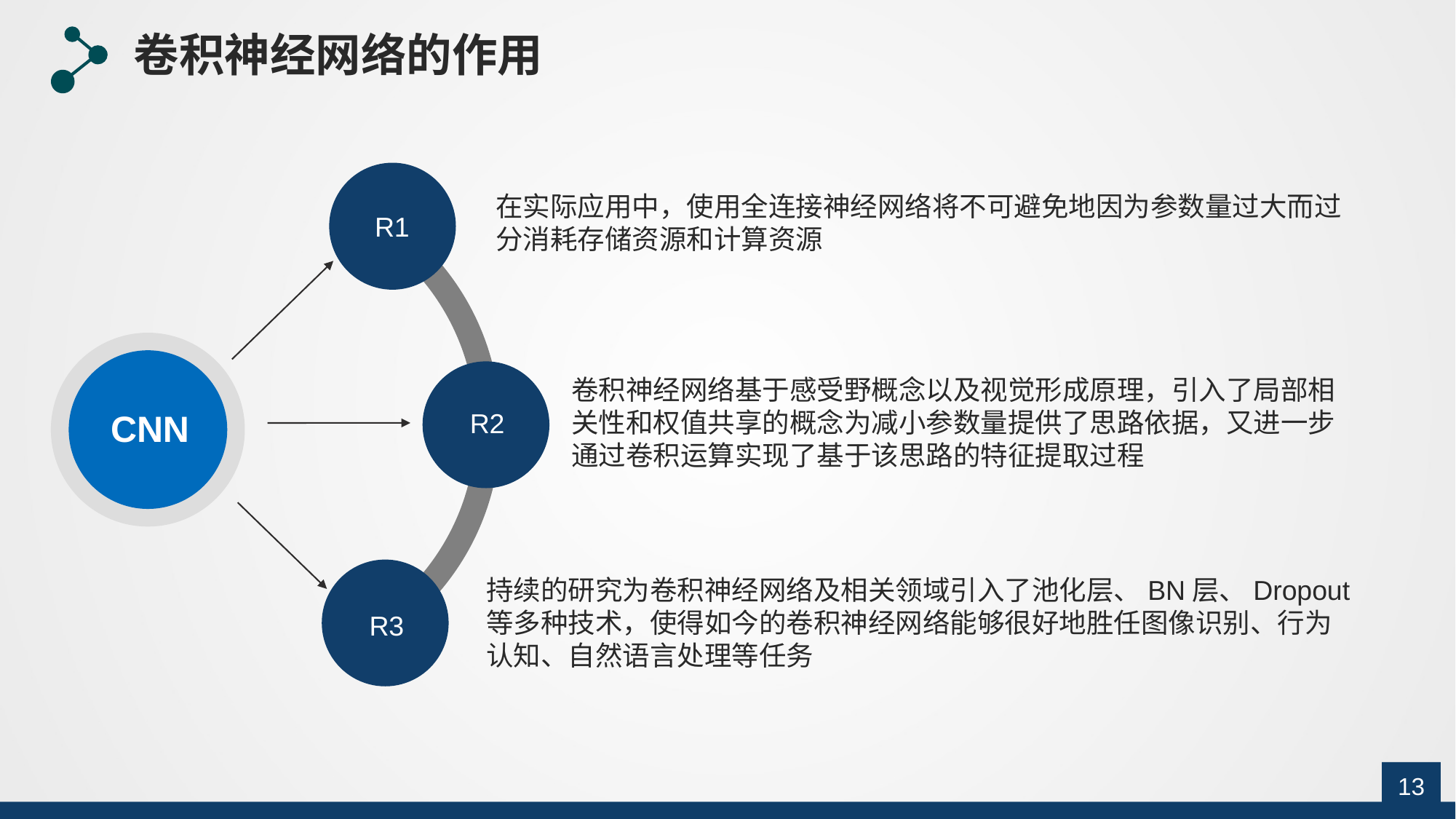

卷积神经网络的作用

在实际应用中，使用全连接神经网络将不可避免地因为参数量过大而过分消耗存储资源和计算资源
R1

卷积神经网络基于感受野概念以及视觉形成原理，引入了局部相关性和权值共享的概念为减小参数量提供了思路依据，又进一步通过卷积运算实现了基于该思路的特征提取过程
CNN
R2

持续的研究为卷积神经网络及相关领域引入了池化层、BN层、Dropout等多种技术，使得如今的卷积神经网络能够很好地胜任图像识别、行为认知、自然语言处理等任务
R3